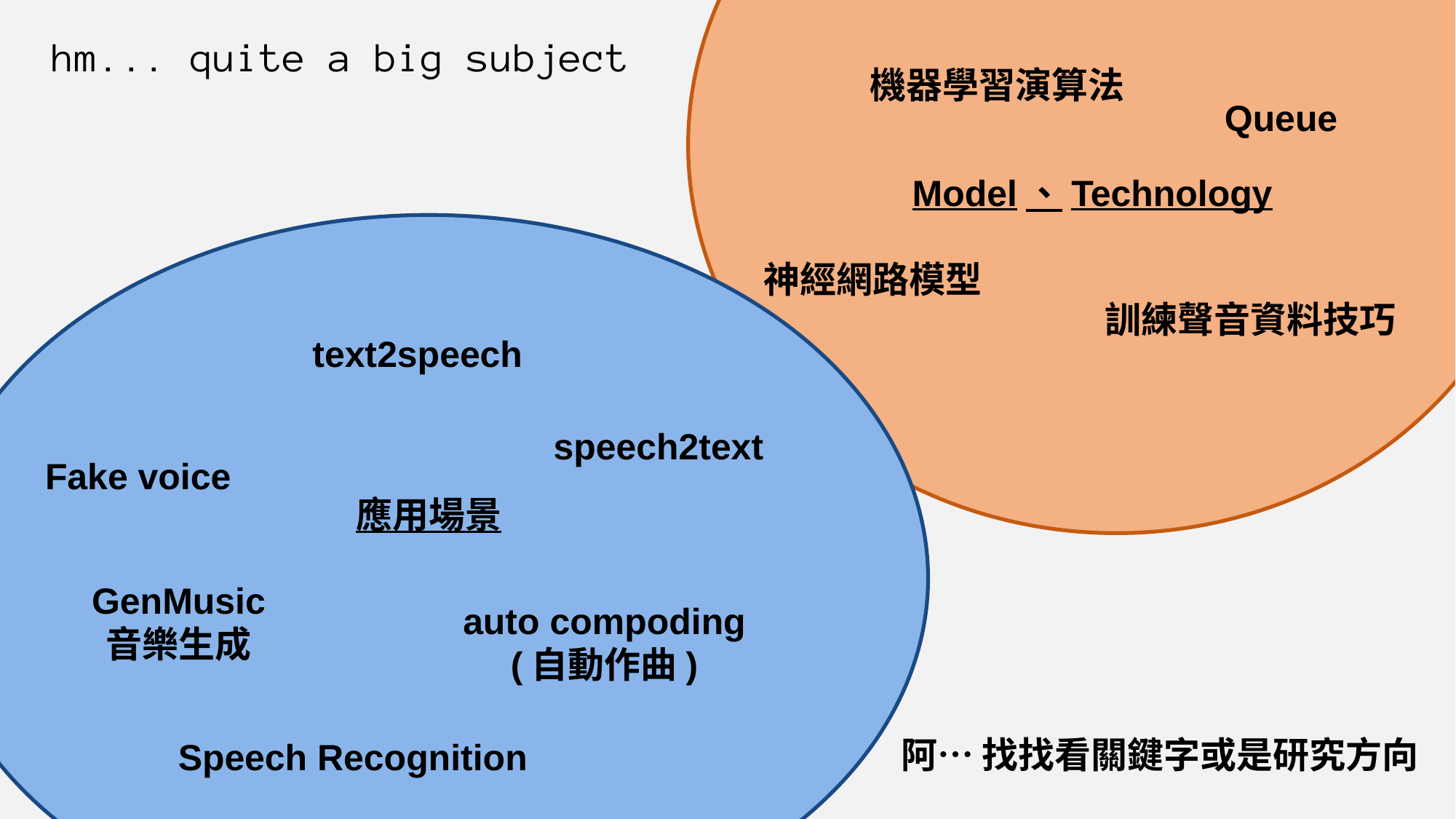

hm... quite a big subject
機器學習演算法
Queue
Model、Technology
神經網路模型
訓練聲音資料技巧

text2speech
speech2text
Fake voice
應用場景
GenMusic
音樂生成
auto compoding
(自動作曲)
Speech Recognition
阿… 找找看關鍵字或是研究方向